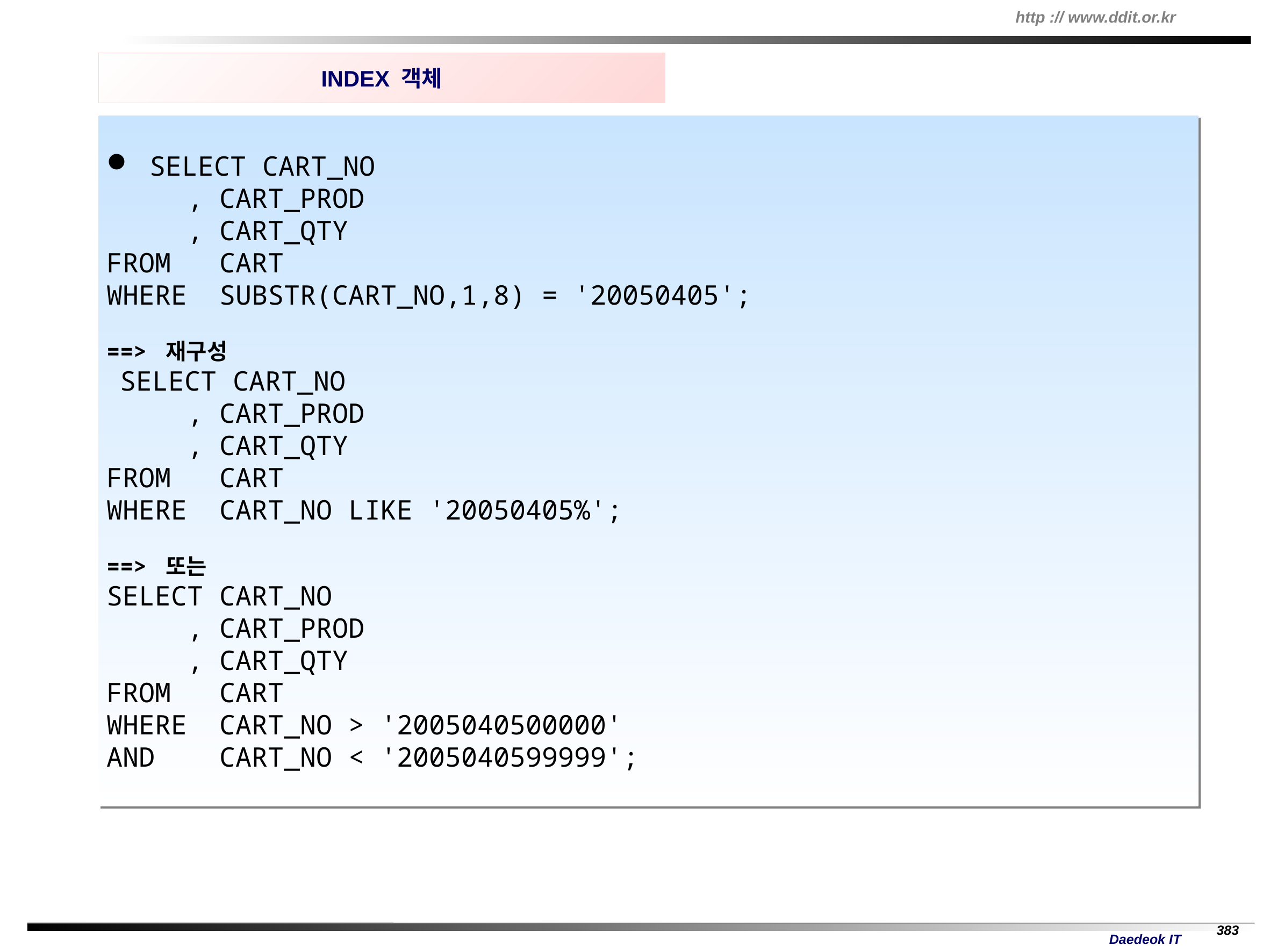

INDEX 객체
 SELECT CART_NO
     , CART_PROD
     , CART_QTY
FROM   CART
WHERE  SUBSTR(CART_NO,1,8) = '20050405';

==> 재구성
 SELECT CART_NO
     , CART_PROD
     , CART_QTY
FROM   CART
WHERE  CART_NO LIKE '20050405%';

==> 또는
SELECT CART_NO
     , CART_PROD
     , CART_QTY
FROM   CART
WHERE  CART_NO > '2005040500000'
AND    CART_NO < '2005040599999';